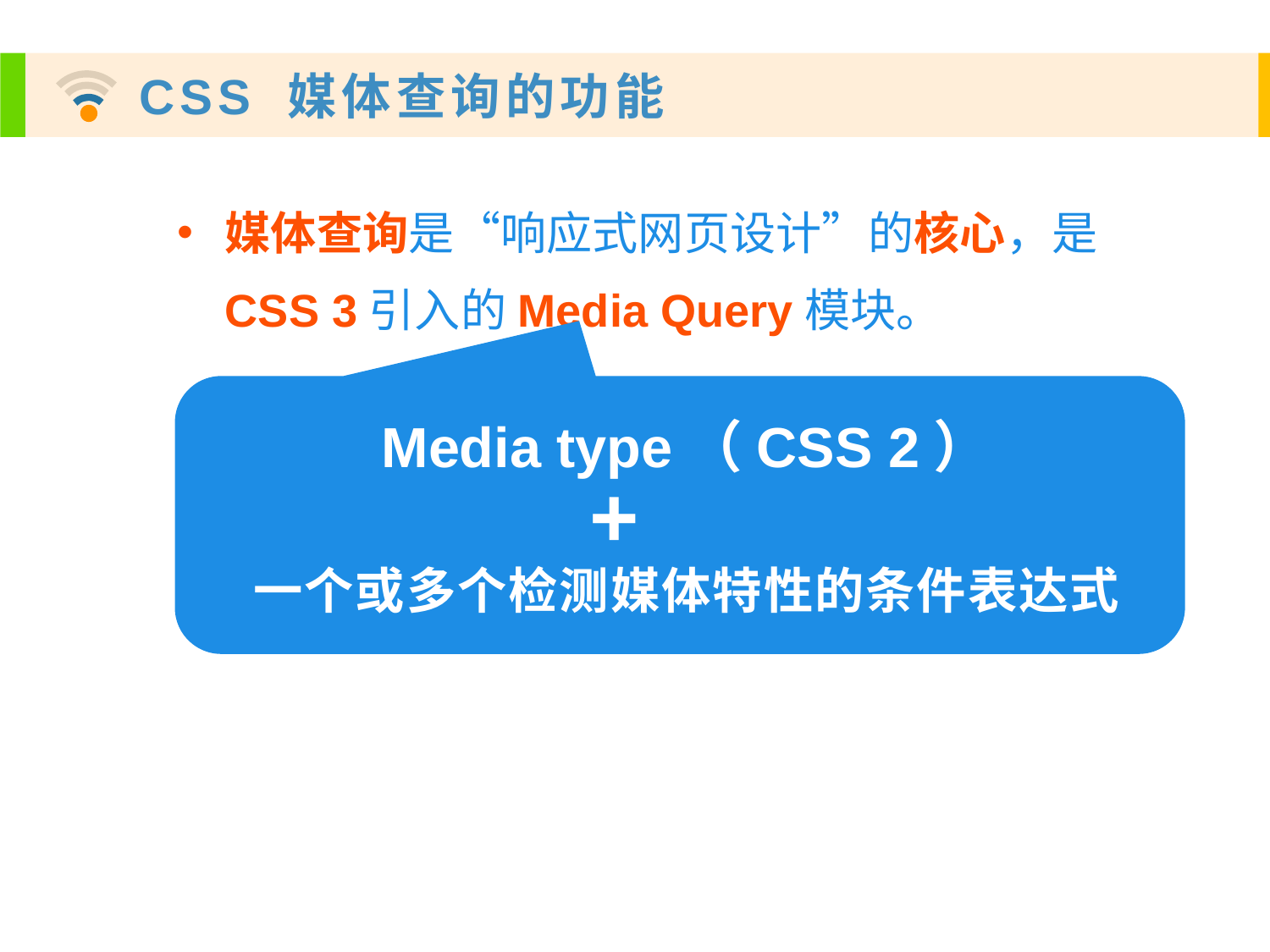

媒体查询是“响应式网页设计”的核心，是CSS 3引入的Media Query模块。
使用媒体查询，能自动探测媒体类型与媒体特性，之后加载相应的CSS文件。向不同设备提供不同样式，为每种类型的用户提供最佳的体验。

 Media type（CSS 2）
+
一个或多个检测媒体特性的条件表达式